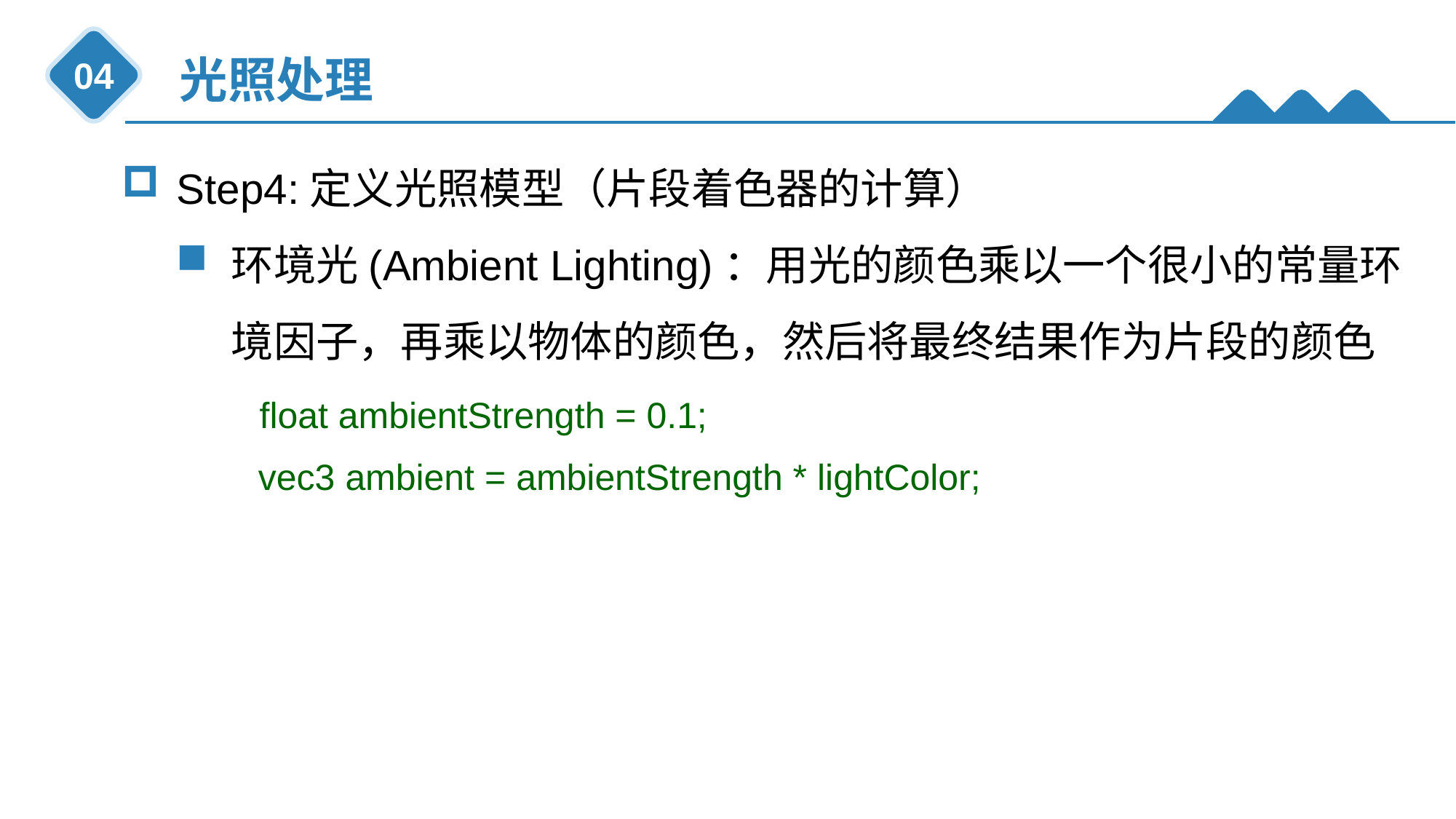

光照处理
04

Step4:定义光照模型（片段着色器的计算）
环境光(Ambient Lighting)：用光的颜色乘以一个很小的常量环境因子，再乘以物体的颜色，然后将最终结果作为片段的颜色
       float ambientStrength = 0.1;
        vec3 ambient = ambientStrength * lightColor;